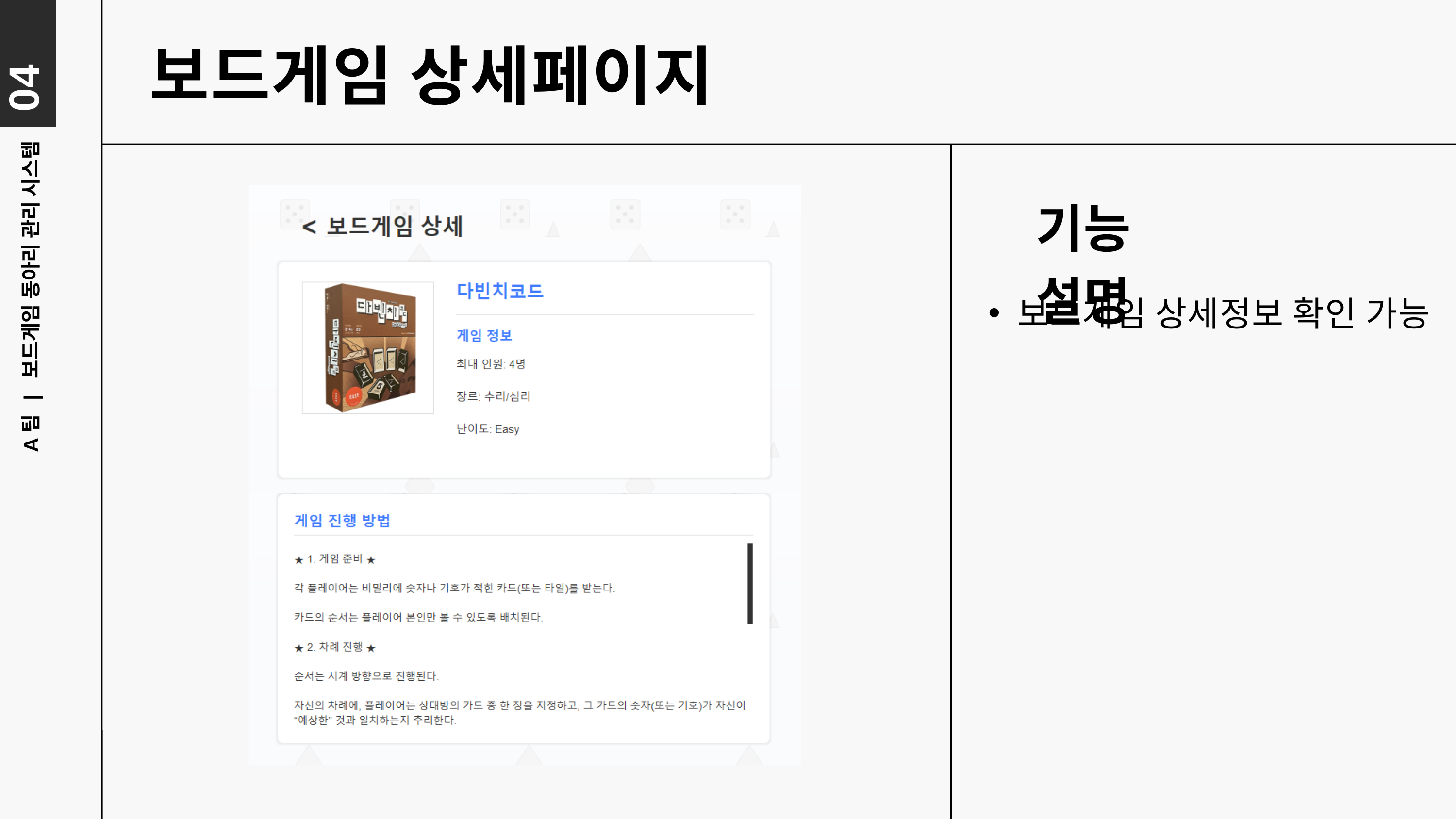

04

보드게임 상세페이지

기능 설명
보드게임 상세정보 확인 가능
A팀  |  보드게임 동아리 관리 시스템